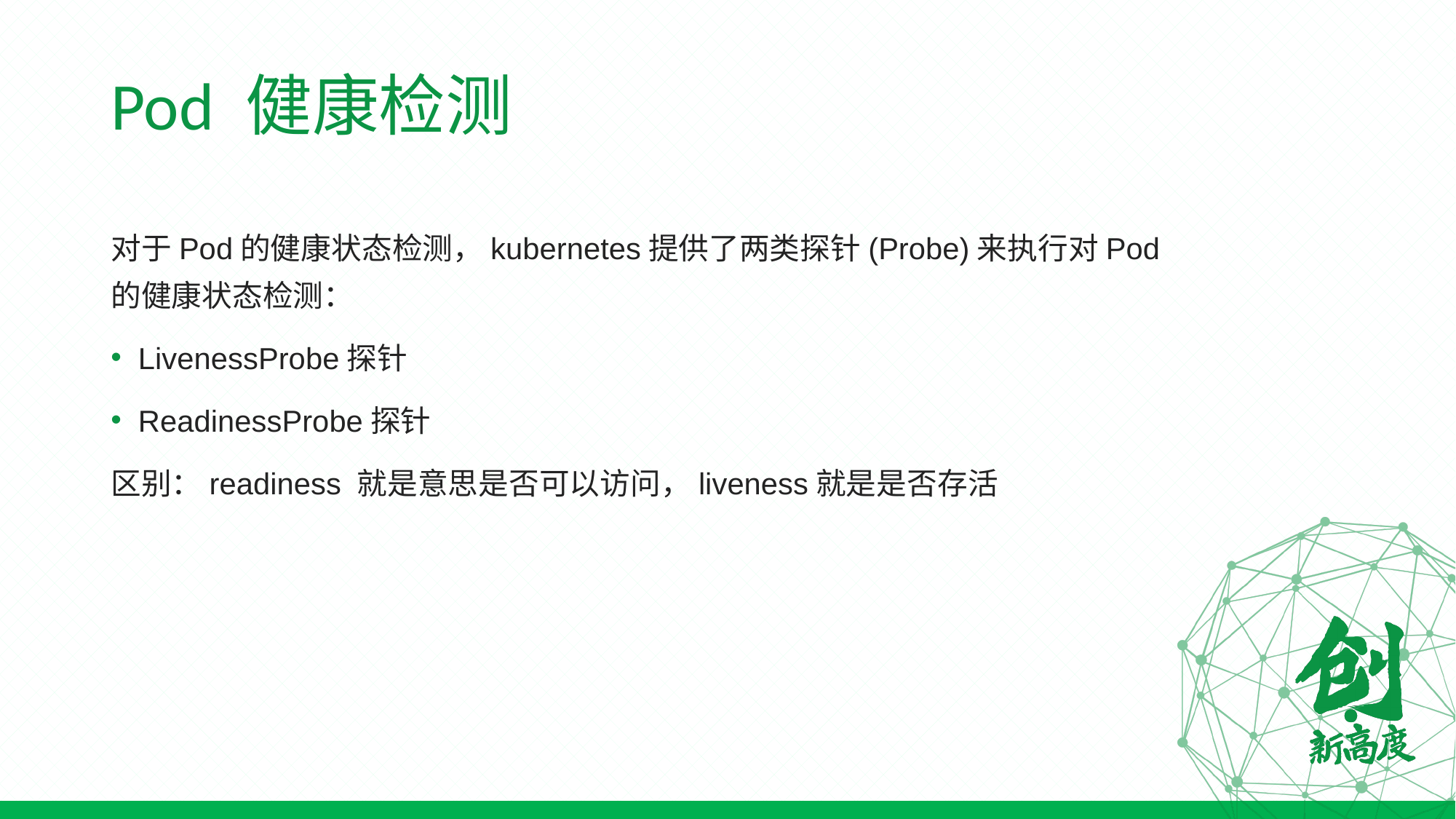

# Pod 健康检测
对于Pod的健康状态检测，kubernetes提供了两类探针(Probe)来执行对Pod的健康状态检测：
LivenessProbe探针
ReadinessProbe探针
区别：readiness 就是意思是否可以访问，liveness就是是否存活